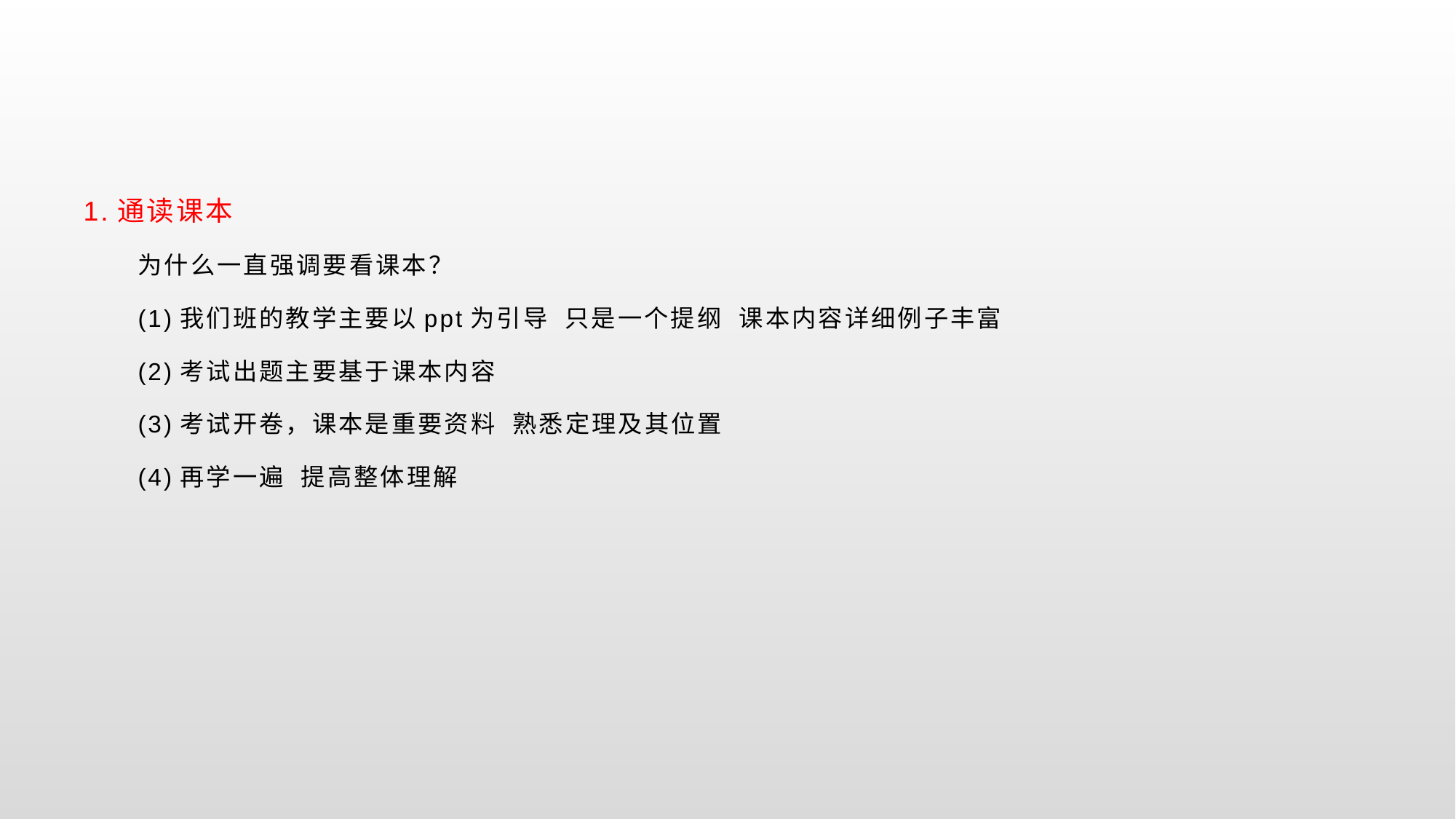

1.通读课本
为什么一直强调要看课本？
(1)我们班的教学主要以ppt为引导  只是一个提纲  课本内容详细例子丰富
(2)考试出题主要基于课本内容
(3)考试开卷，课本是重要资料  熟悉定理及其位置
(4)再学一遍  提高整体理解